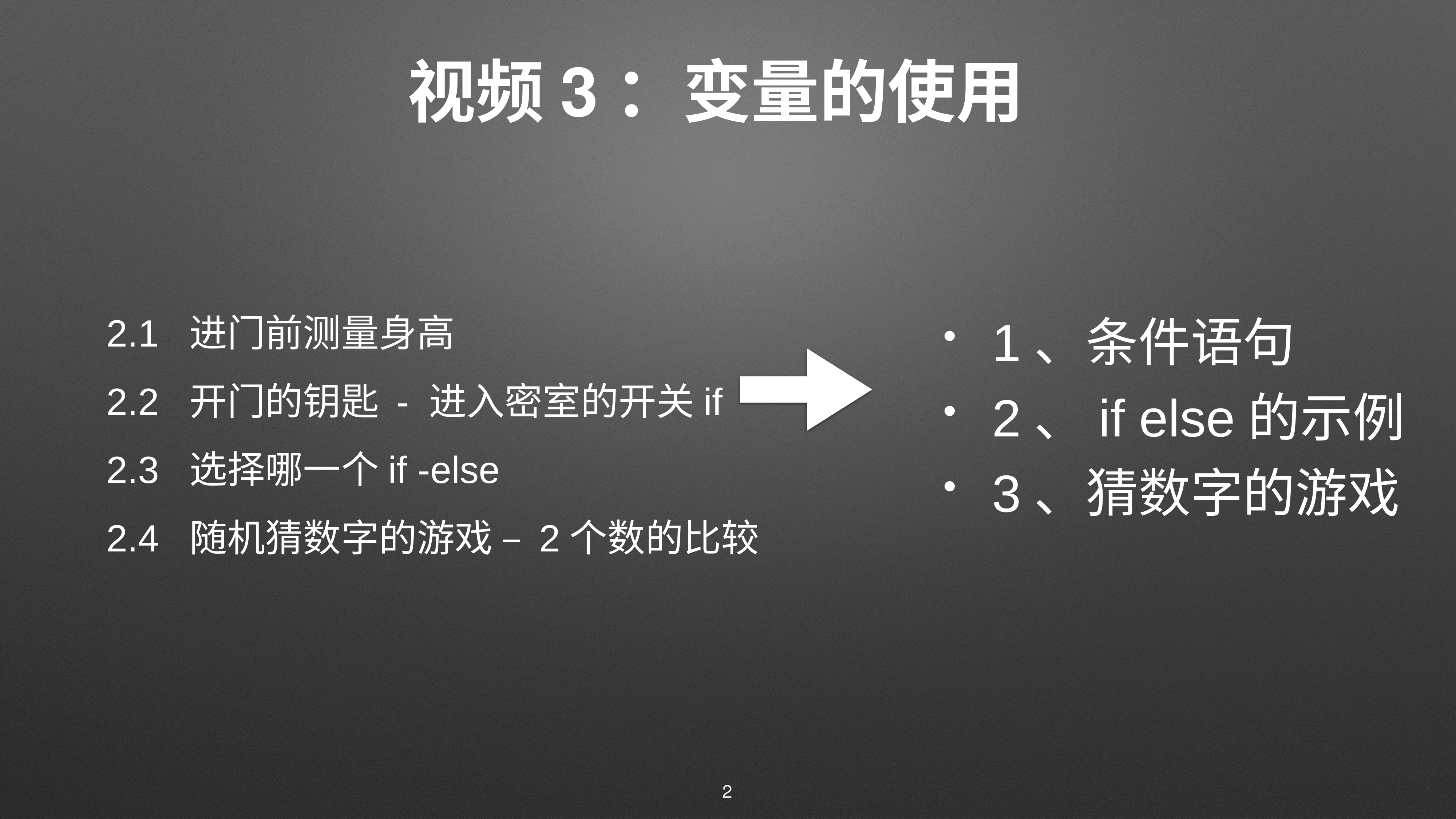

# 视频3：变量的使用
1、条件语句
2、if else的示例
3、猜数字的游戏
2.1  进门前测量身高
2.2  开门的钥匙 - 进入密室的开关if
2.3  选择哪一个if -else
2.4  随机猜数字的游戏 – 2个数的比较

2